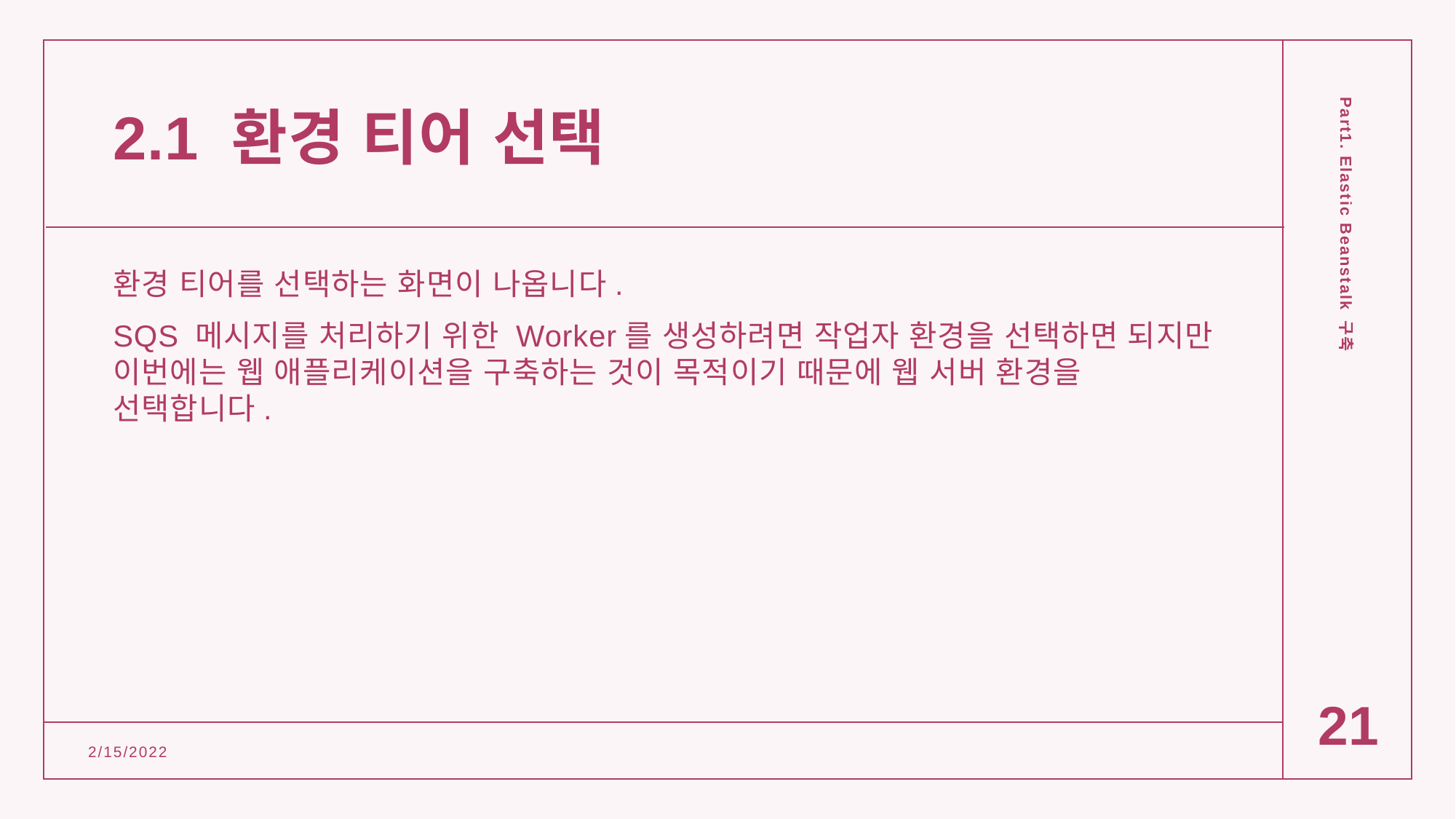

# 2.1 환경 티어 선택
환경 티어를 선택하는 화면이 나옵니다.
SQS 메시지를 처리하기 위한 Worker를 생성하려면 작업자 환경을 선택하면 되지만 이번에는 웹 애플리케이션을 구축하는 것이 목적이기 때문에 웹 서버 환경을 선택합니다.
Part1. Elastic Beanstalk 구축
21
2/15/2022